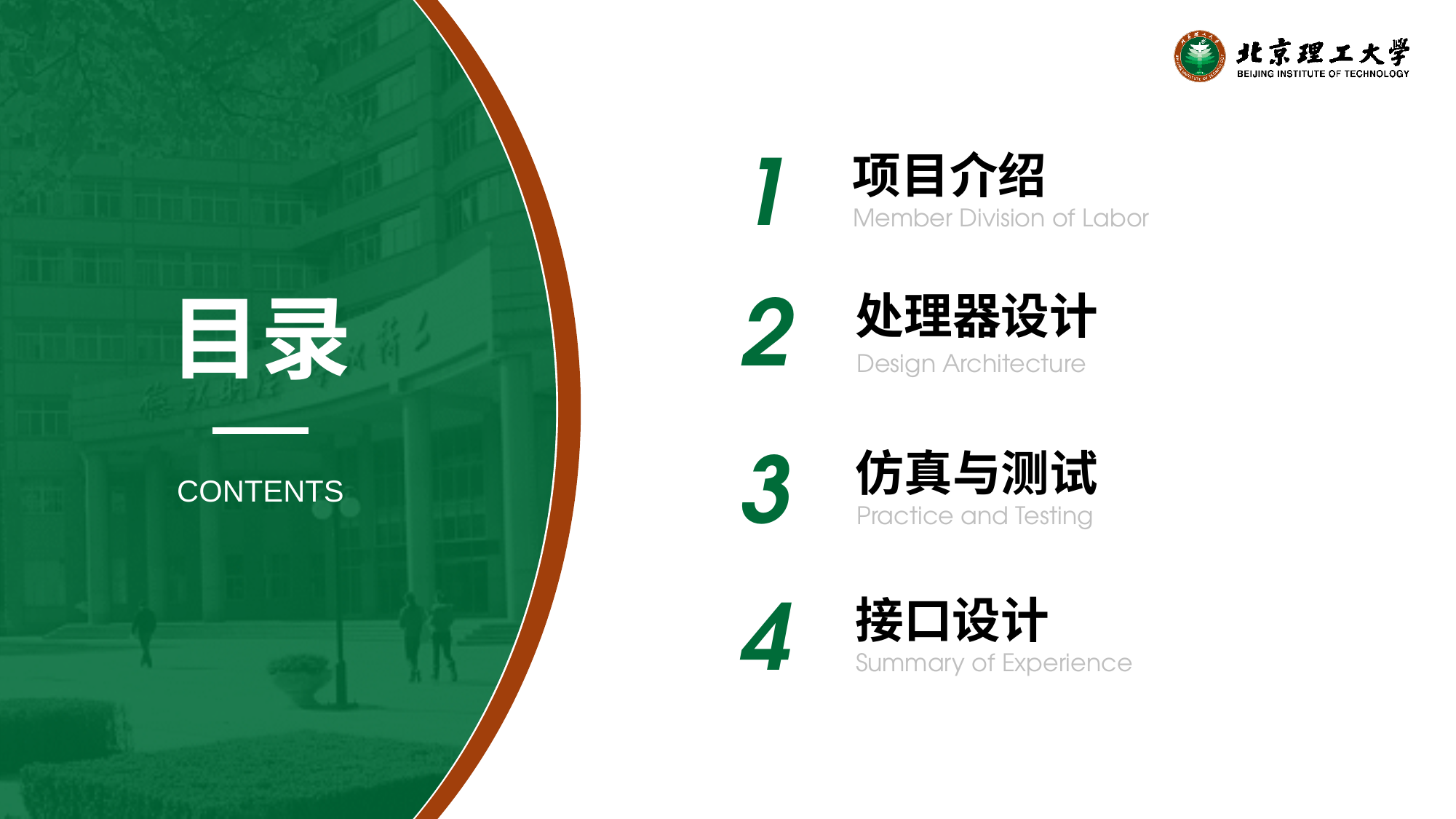

1
项目介绍
Member Division of Labor
2
处理器设计
Design Architecture
目录
3
仿真与测试
Practice and Testing
CONTENTS
4
接口设计
Summary of Experience